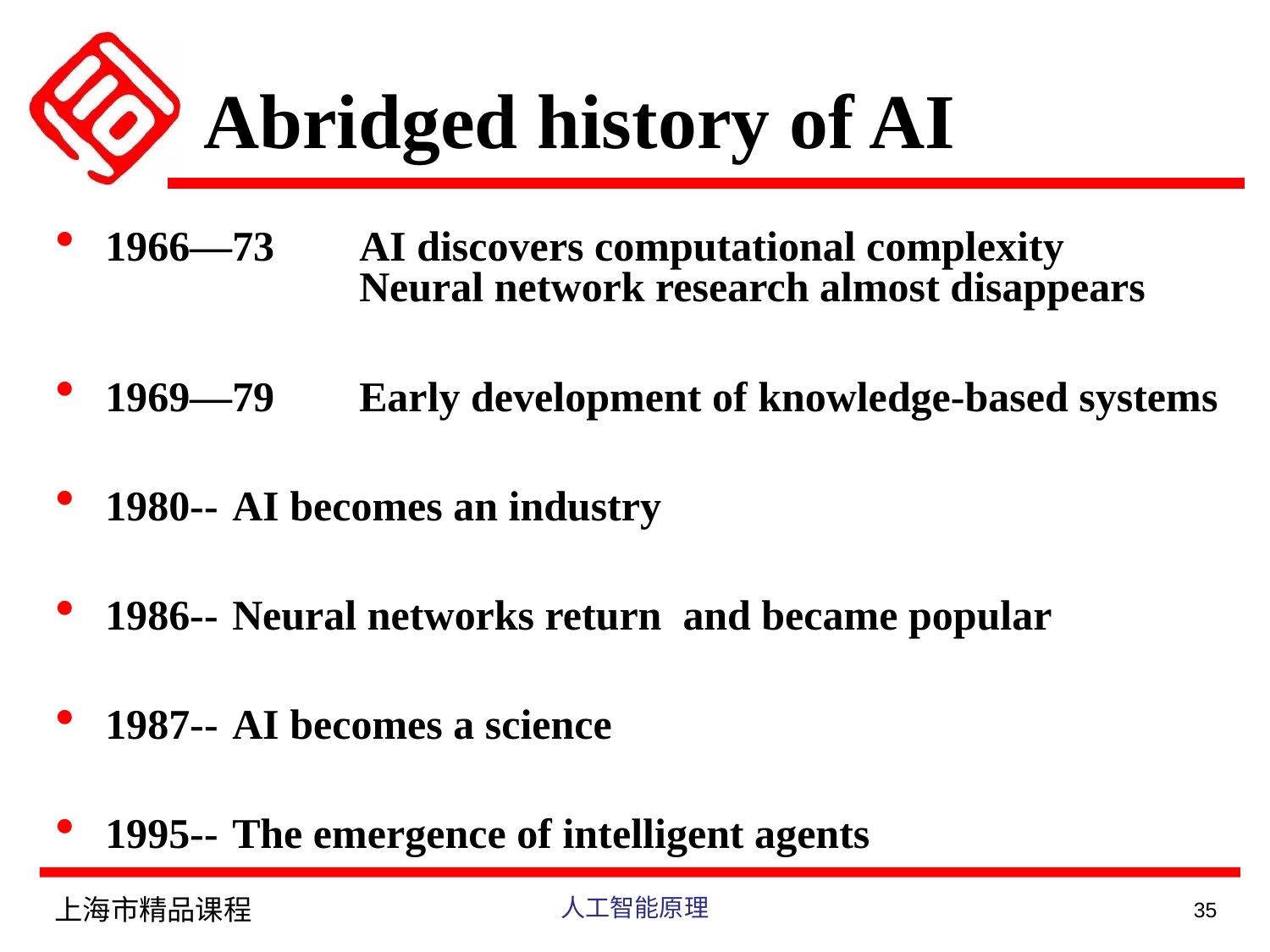

# Abridged history of AI

1966—73	AI discovers computational complexity
		Neural network research almost disappears

1969—79	Early development of knowledge-based systems

1980-- 	AI becomes an industry

1986-- 	Neural networks return  and became popular

1987--	AI becomes a science

1995--	The emergence of intelligent agents
上海市精品课程
人工智能原理
35